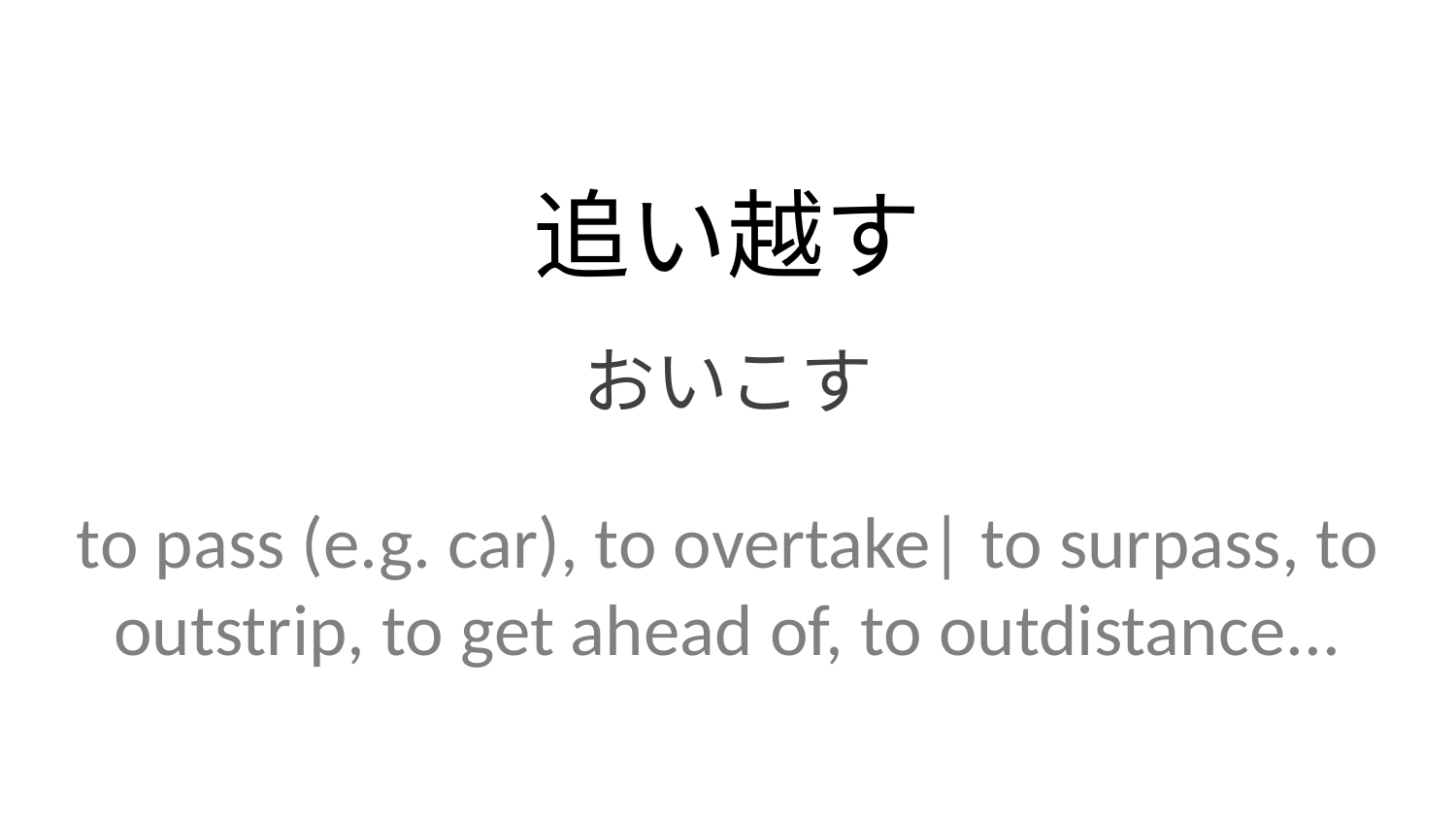

追い越す

おいこす
to pass (e.g. car), to overtake| to surpass, to outstrip, to get ahead of, to outdistance...